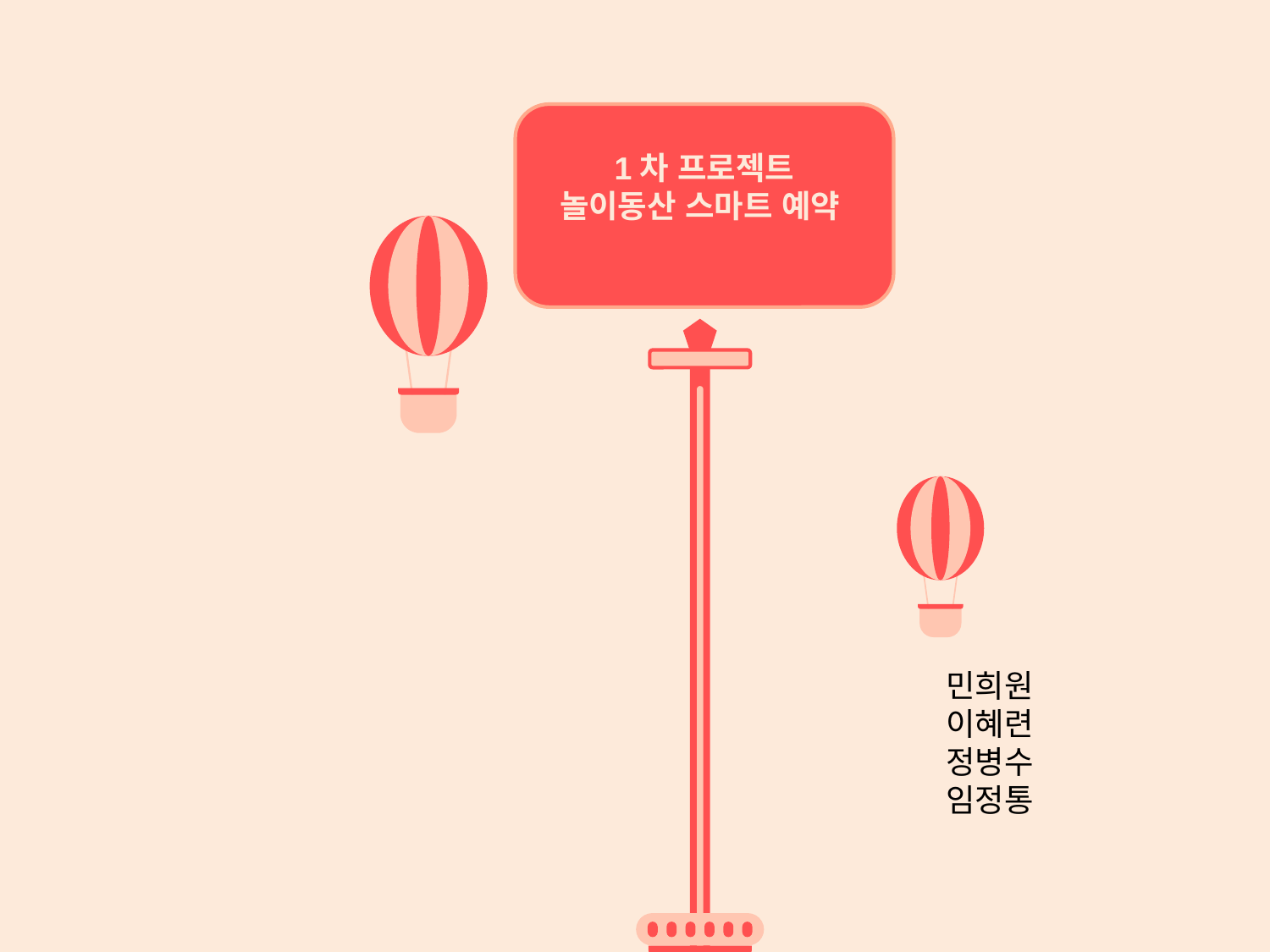

1차 프로젝트
놀이동산 스마트 예약

민희원
이혜련
정병수
임정통